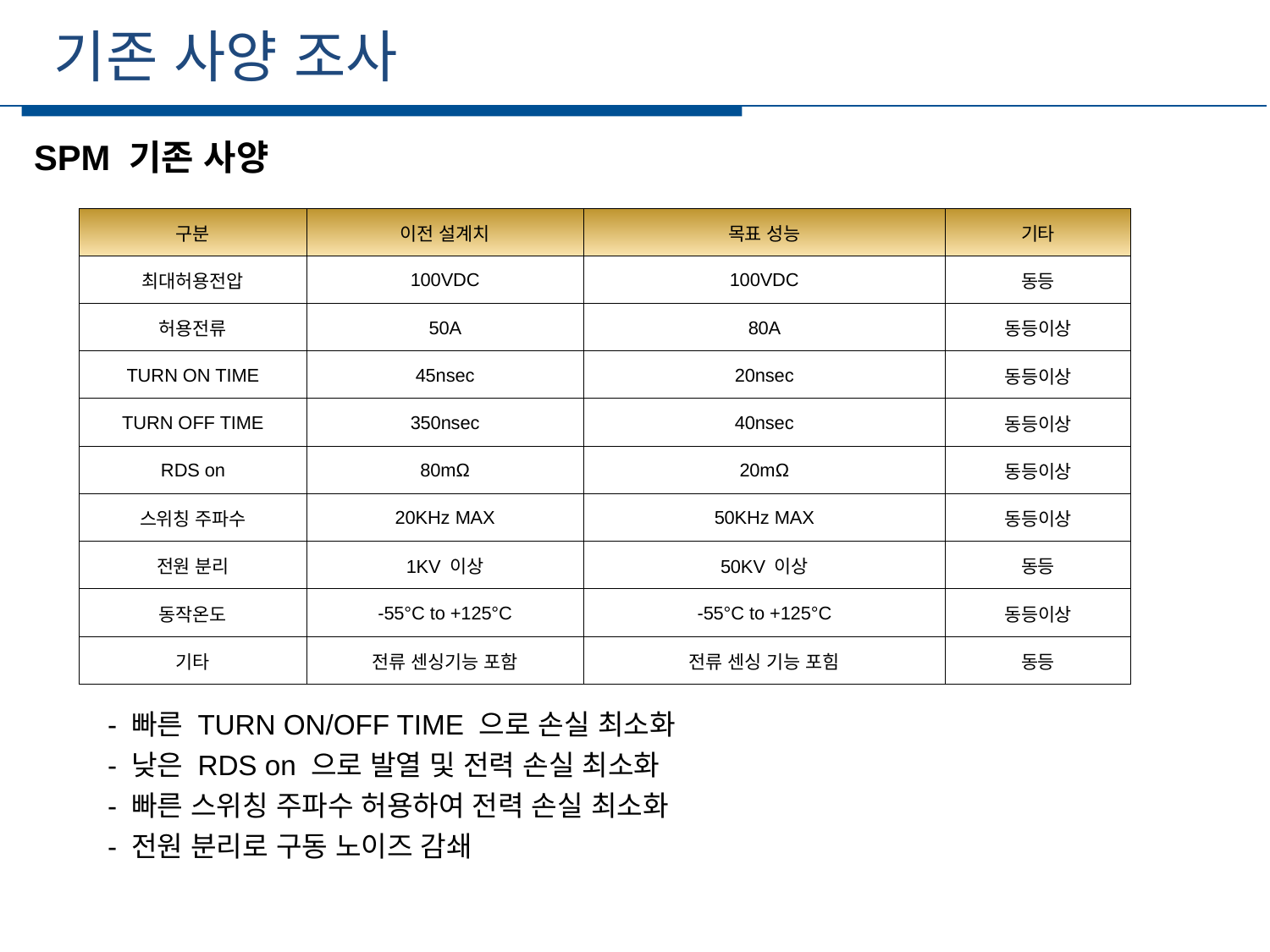

기존 사양 조사
세부일정

SPM 기존 사양
| 구분 | 이전 설계치 | 목표 성능 | 기타 |
| --- | --- | --- | --- |
| 최대허용전압 | 100VDC | 100VDC | 동등 |
| 허용전류 | 50A | 80A | 동등이상 |
| TURN ON TIME | 45nsec | 20nsec | 동등이상 |
| TURN OFF TIME | 350nsec | 40nsec | 동등이상 |
| RDS on | 80mΩ | 20mΩ | 동등이상 |
| 스위칭 주파수 | 20KHz MAX | 50KHz MAX | 동등이상 |
| 전원 분리 | 1KV 이상 | 50KV 이상 | 동등 |
| 동작온도 | -55°C to +125°C | -55°C to +125°C | 동등이상 |
| 기타 | 전류 센싱기능 포함 | 전류 센싱 기능 포힘 | 동등 |
  - 빠른 TURN ON/OFF TIME 으로 손실 최소화
  - 낮은 RDS on 으로 발열 및 전력 손실 최소화
  - 빠른 스위칭 주파수 허용하여 전력 손실 최소화
  - 전원 분리로 구동 노이즈 감쇄